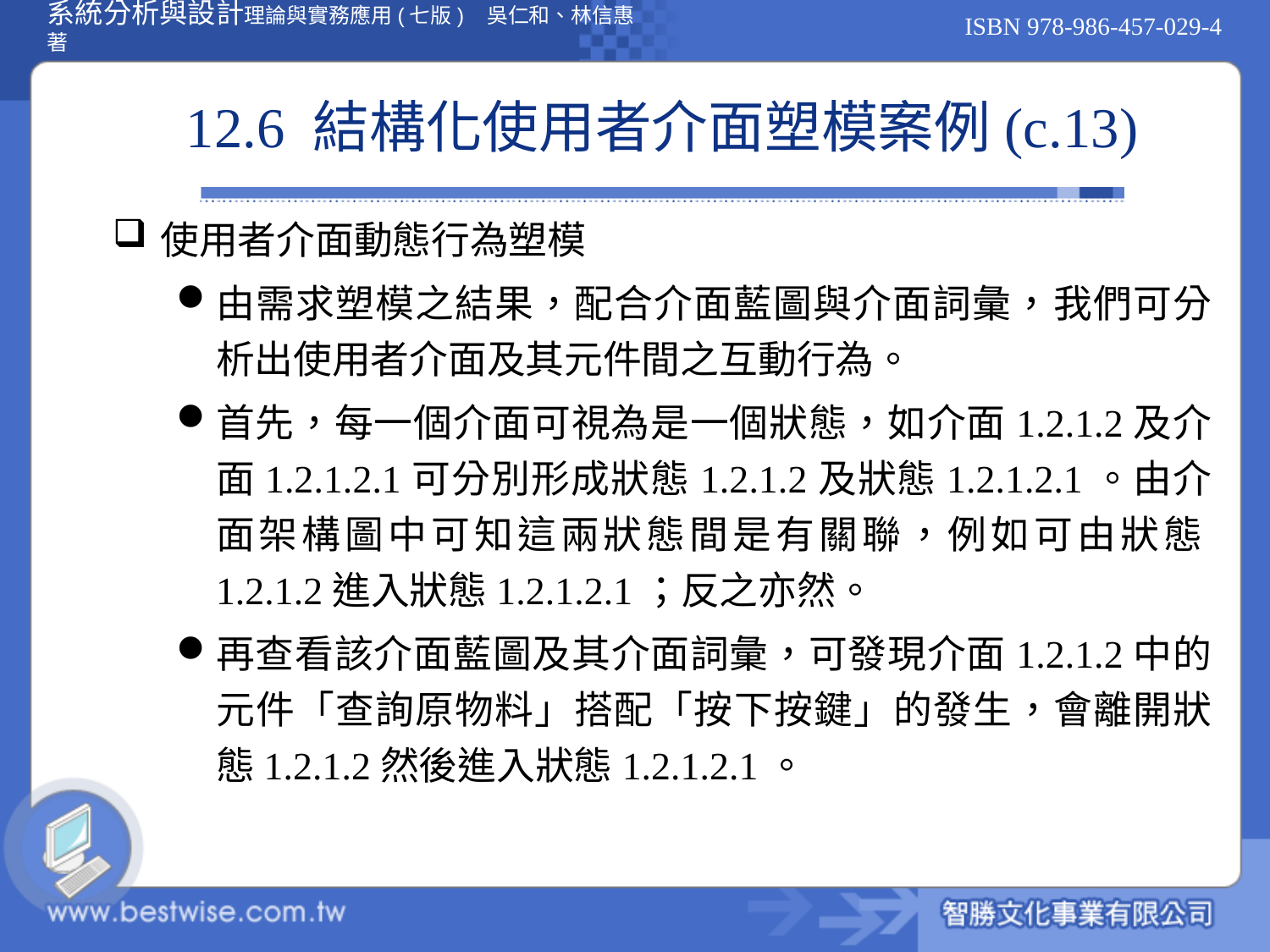

# 12.6 結構化使用者介面塑模案例(c.13)
使用者介面動態行為塑模
由需求塑模之結果，配合介面藍圖與介面詞彙，我們可分析出使用者介面及其元件間之互動行為。
首先，每一個介面可視為是一個狀態，如介面1.2.1.2及介面1.2.1.2.1可分別形成狀態1.2.1.2及狀態1.2.1.2.1。由介面架構圖中可知這兩狀態間是有關聯，例如可由狀態1.2.1.2進入狀態1.2.1.2.1；反之亦然。
再查看該介面藍圖及其介面詞彙，可發現介面1.2.1.2中的元件「查詢原物料」搭配「按下按鍵」的發生，會離開狀態1.2.1.2然後進入狀態1.2.1.2.1。